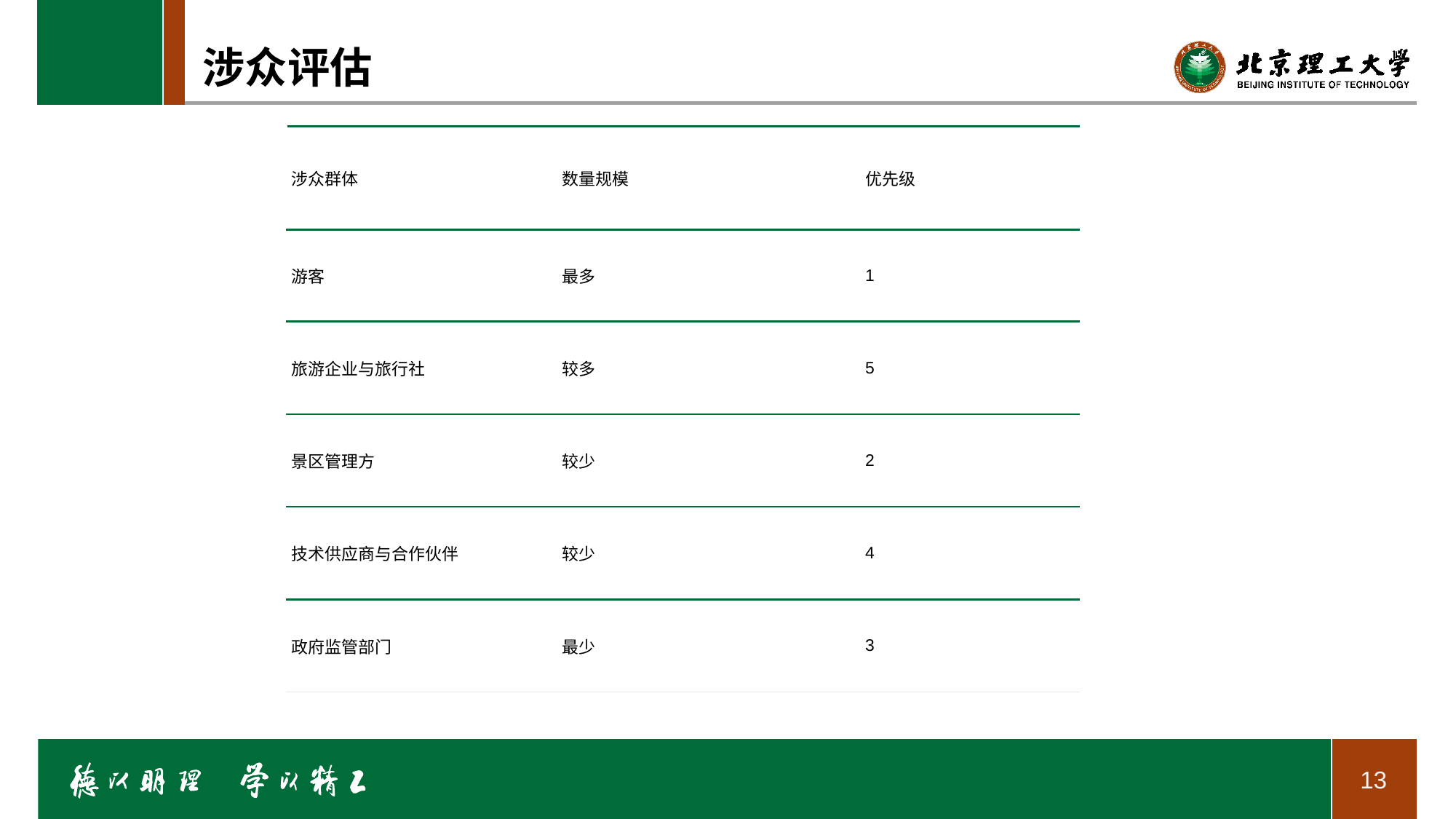

# 涉众评估
| 涉众群体 | 数量规模 | 优先级 |
| --- | --- | --- |
| 游客 | 最多 | 1 |
| 旅游企业与旅行社 | 较多 | 5 |
| 景区管理方 | 较少 | 2 |
| 技术供应商与合作伙伴 | 较少 | 4 |
| 政府监管部门 | 最少 | 3 |